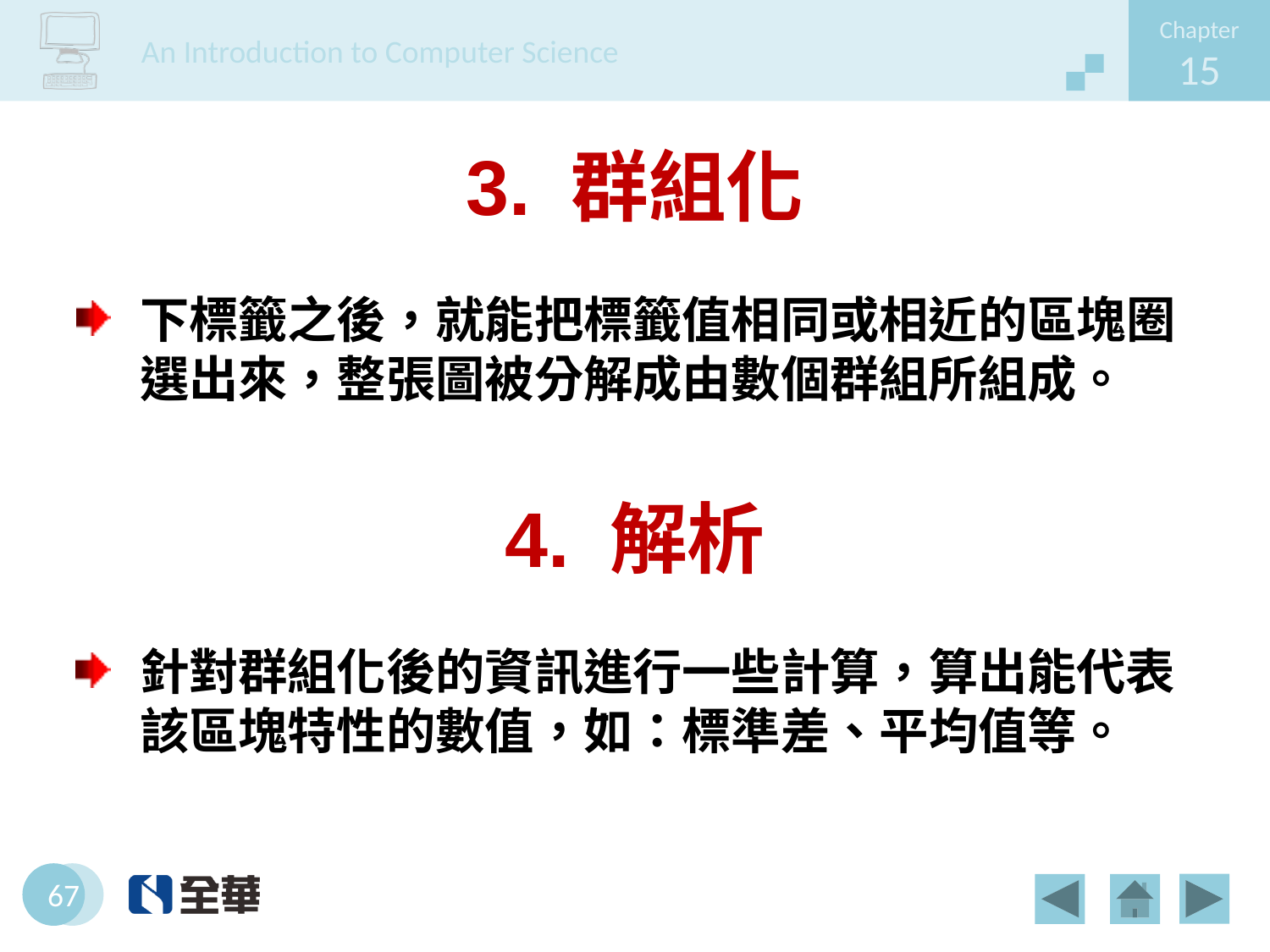

# 3. 群組化
下標籤之後，就能把標籤值相同或相近的區塊圈選出來，整張圖被分解成由數個群組所組成。
4. 解析
針對群組化後的資訊進行一些計算，算出能代表該區塊特性的數值，如：標準差、平均值等。